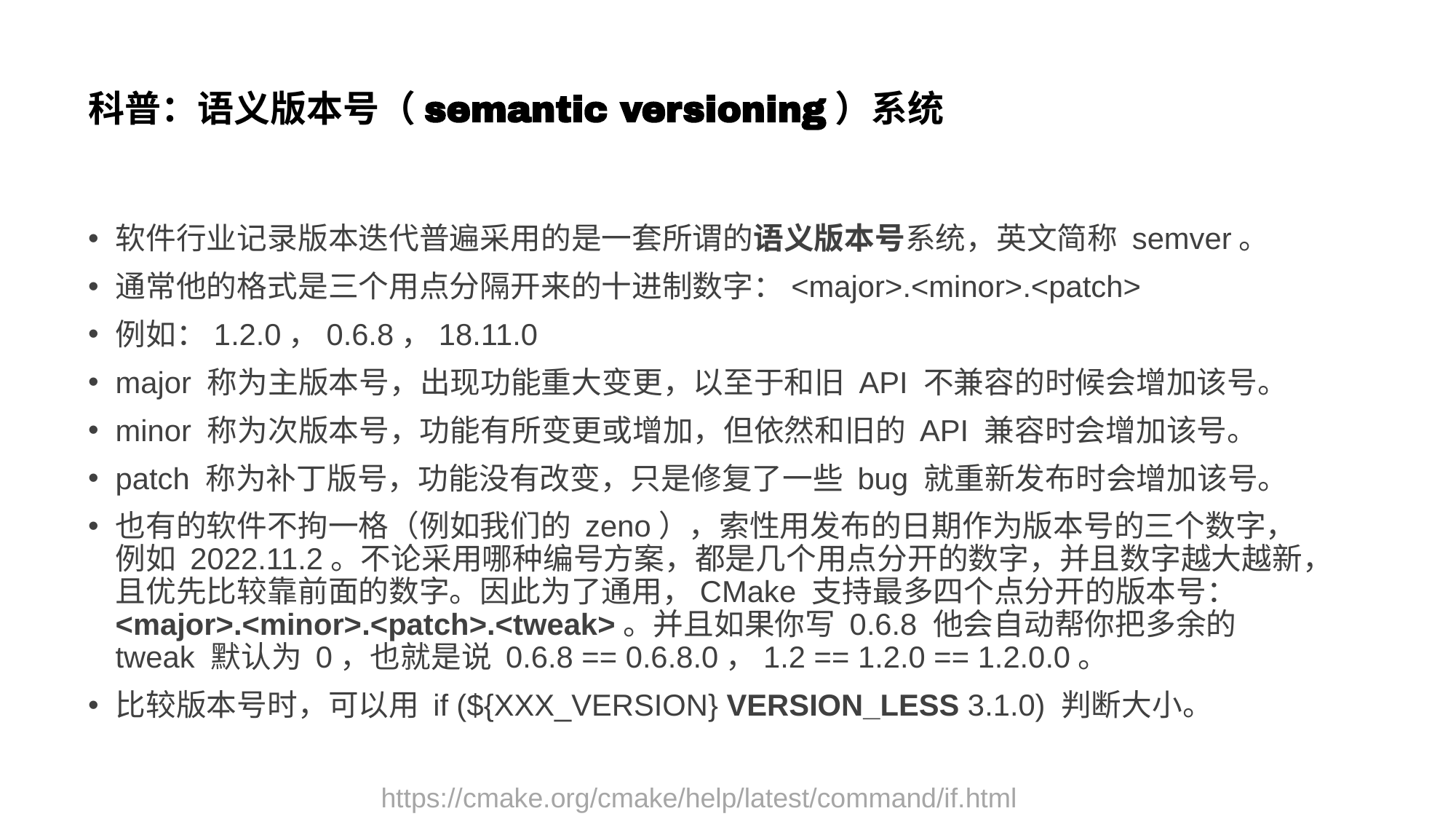

# 科普：语义版本号（semantic versioning）系统
软件行业记录版本迭代普遍采用的是一套所谓的语义版本号系统，英文简称 semver。
通常他的格式是三个用点分隔开来的十进制数字：<major>.<minor>.<patch>
例如：1.2.0，0.6.8，18.11.0
major 称为主版本号，出现功能重大变更，以至于和旧 API 不兼容的时候会增加该号。
minor 称为次版本号，功能有所变更或增加，但依然和旧的 API 兼容时会增加该号。
patch 称为补丁版号，功能没有改变，只是修复了一些 bug 就重新发布时会增加该号。
也有的软件不拘一格（例如我们的 zeno），索性用发布的日期作为版本号的三个数字，例如 2022.11.2。不论采用哪种编号方案，都是几个用点分开的数字，并且数字越大越新，且优先比较靠前面的数字。因此为了通用，CMake 支持最多四个点分开的版本号：<major>.<minor>.<patch>.<tweak>。并且如果你写 0.6.8 他会自动帮你把多余的 tweak 默认为 0，也就是说 0.6.8 == 0.6.8.0，1.2 == 1.2.0 == 1.2.0.0。
比较版本号时，可以用 if (${XXX_VERSION} VERSION_LESS 3.1.0) 判断大小。
https://cmake.org/cmake/help/latest/command/if.html